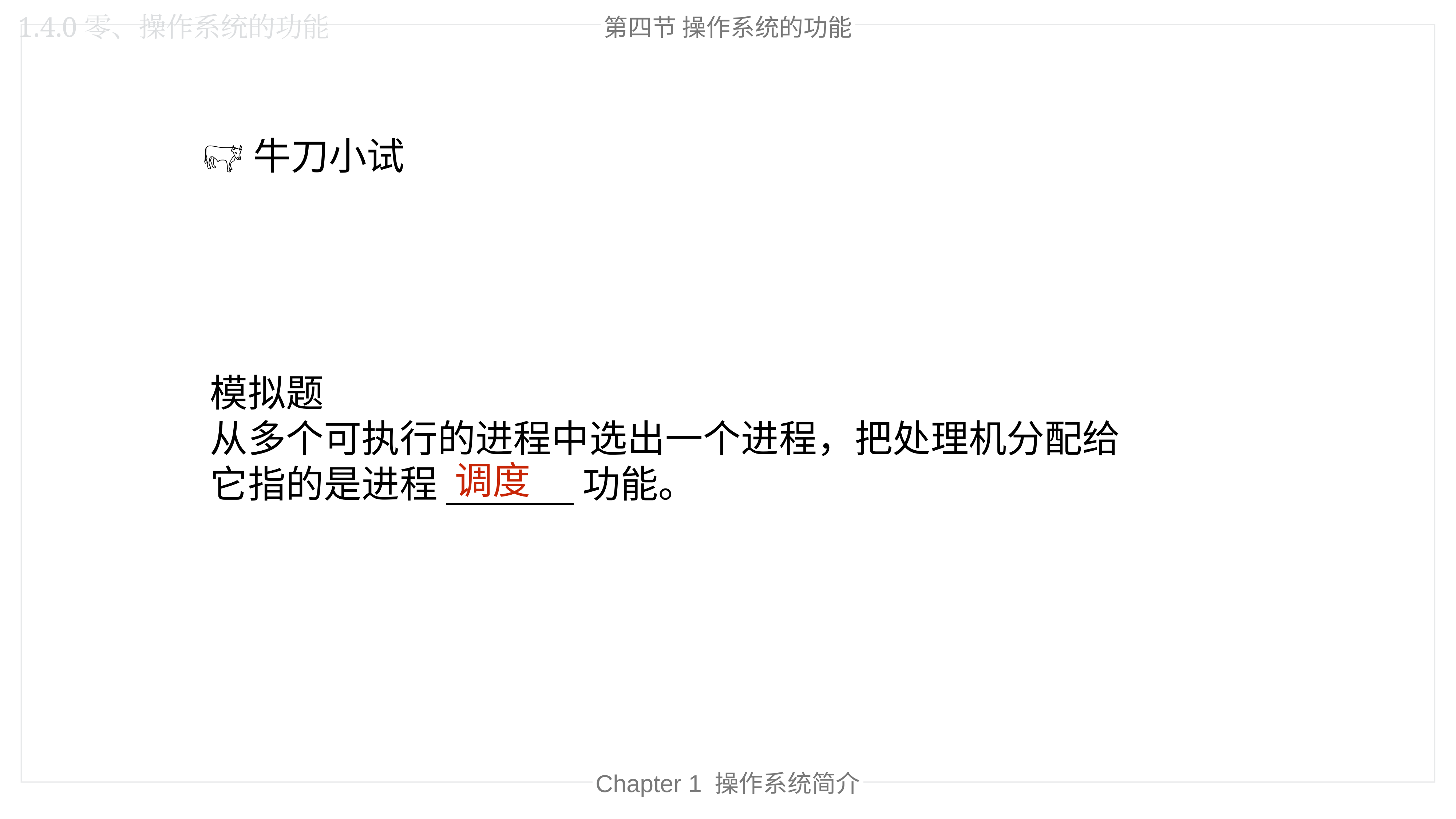

1.4.0零、操作系统的功能
第四节 操作系统的功能
🐂牛刀小试
模拟题
从多个可执行的进程中选出一个进程，把处理机分配给它指的是进程______功能。
调度
Chapter 1 操作系统简介